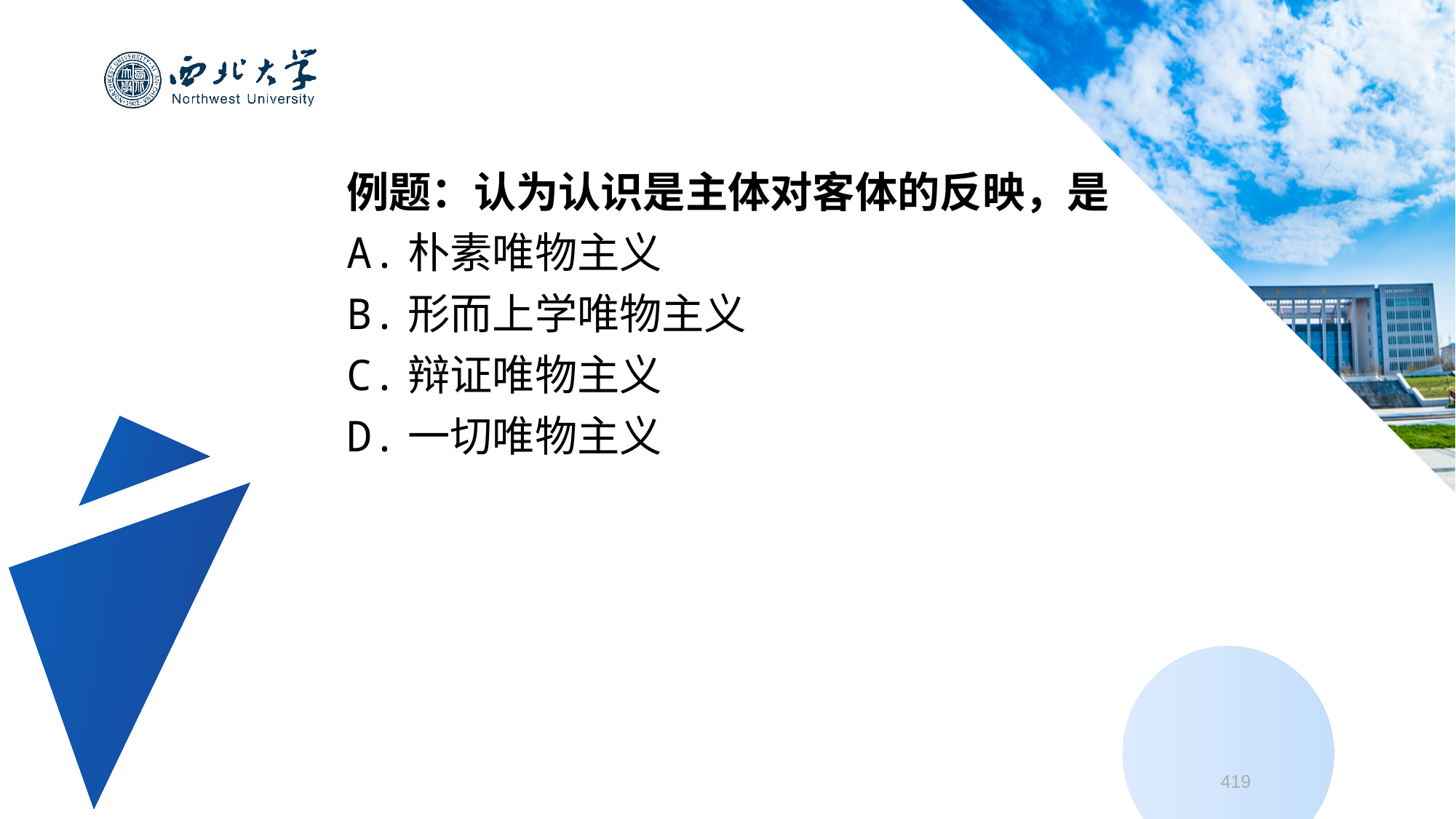

例题：认为认识是主体对客体的反映，是
A.朴素唯物主义
B.形而上学唯物主义
C.辩证唯物主义
D.一切唯物主义
419